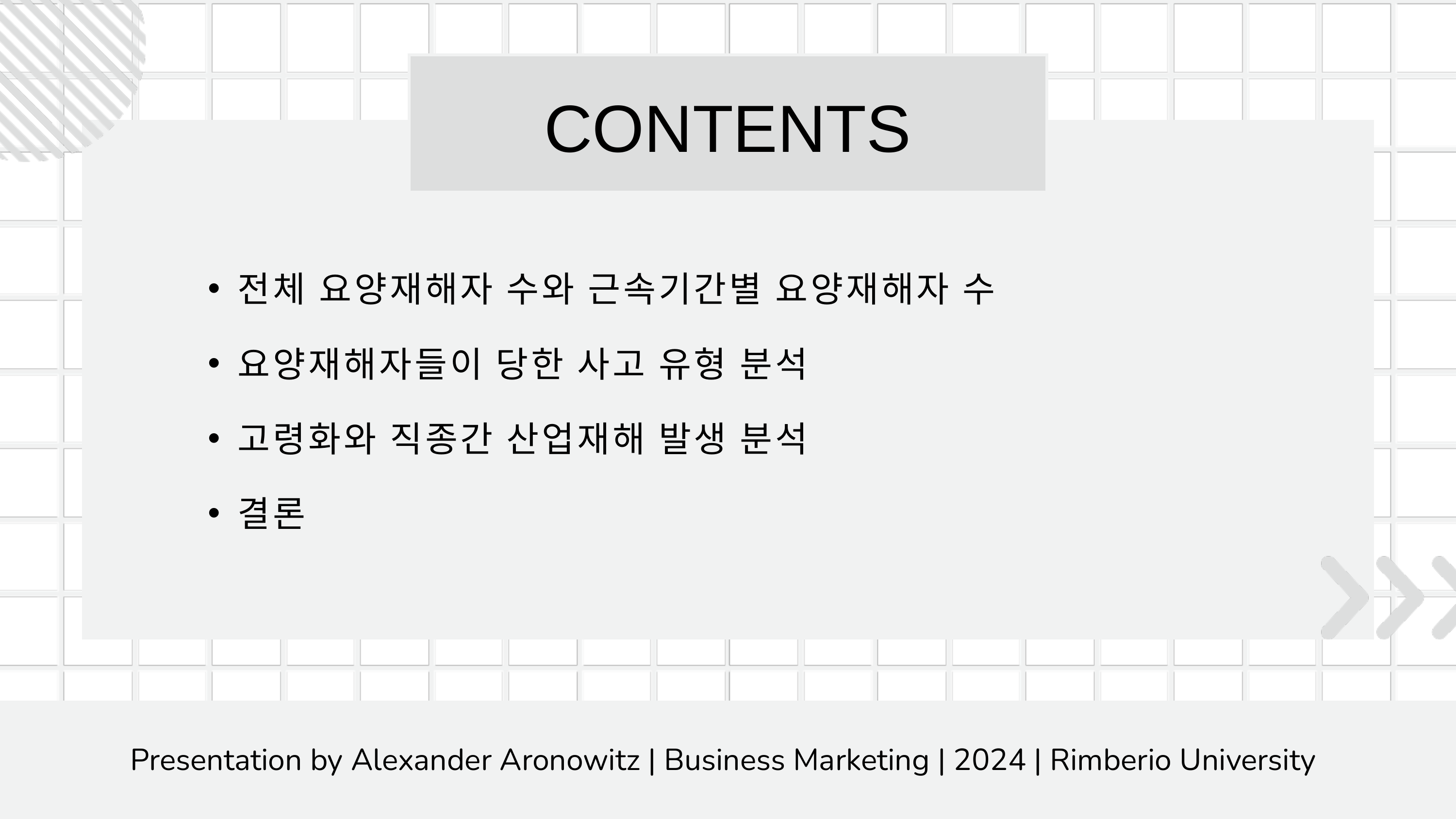

CONTENTS

전체 요양재해자 수와 근속기간별 요양재해자 수
요양재해자들이 당한 사고 유형 분석
고령화와 직종간 산업재해 발생 분석
결론

Presentation by Alexander Aronowitz | Business Marketing | 2024 | Rimberio University